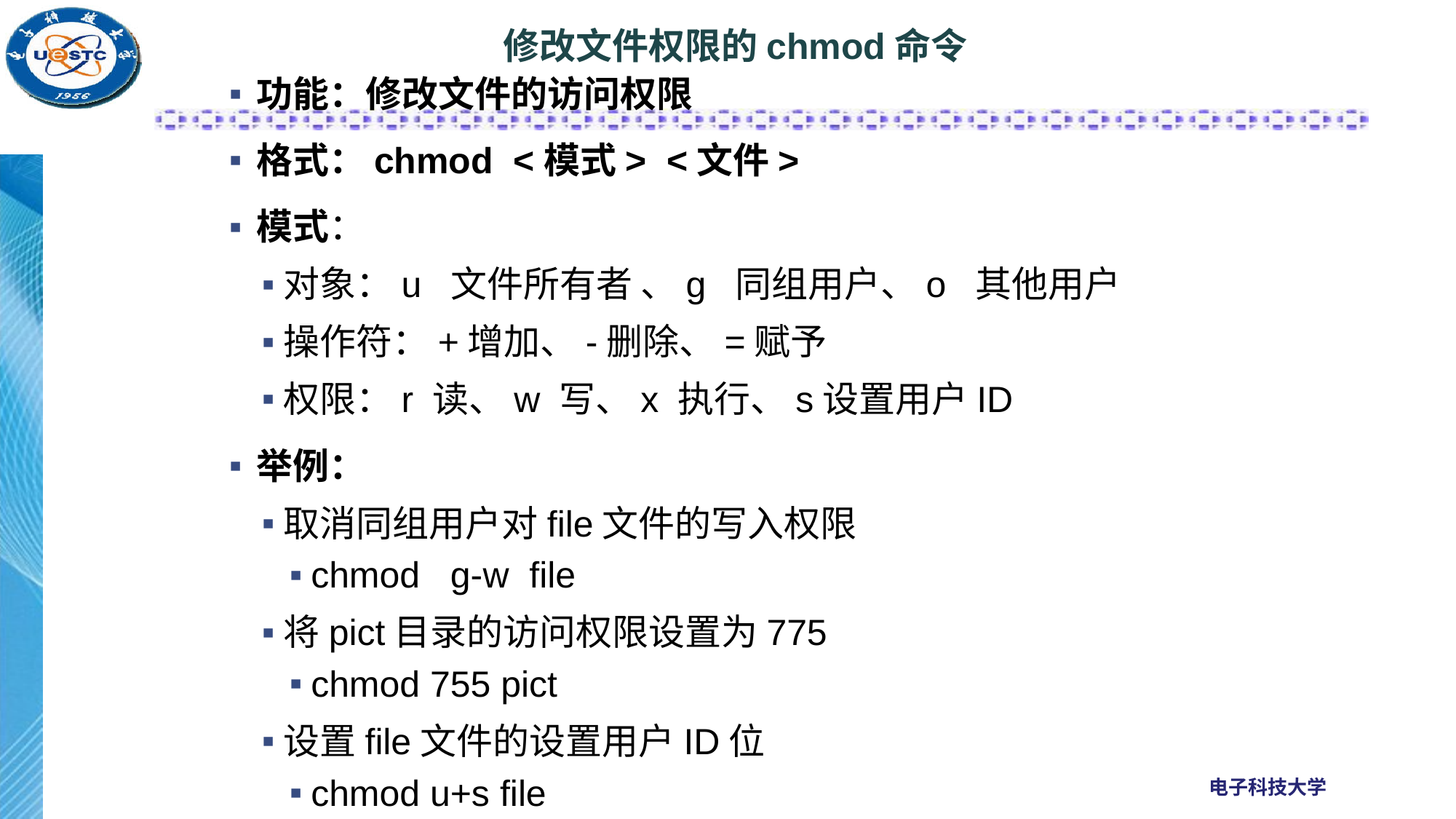

# 修改文件权限的chmod命令
功能：修改文件的访问权限
格式：chmod  <模式>  <文件>
模式：
对象：u  文件所有者 、g  同组用户、o  其他用户
操作符：+增加、-删除、=赋予
权限：r 读、w 写、x 执行、s设置用户ID
举例：
取消同组用户对file文件的写入权限
chmod   g-w  file
将pict目录的访问权限设置为775
chmod 755 pict
设置file文件的设置用户ID位
chmod u+s file